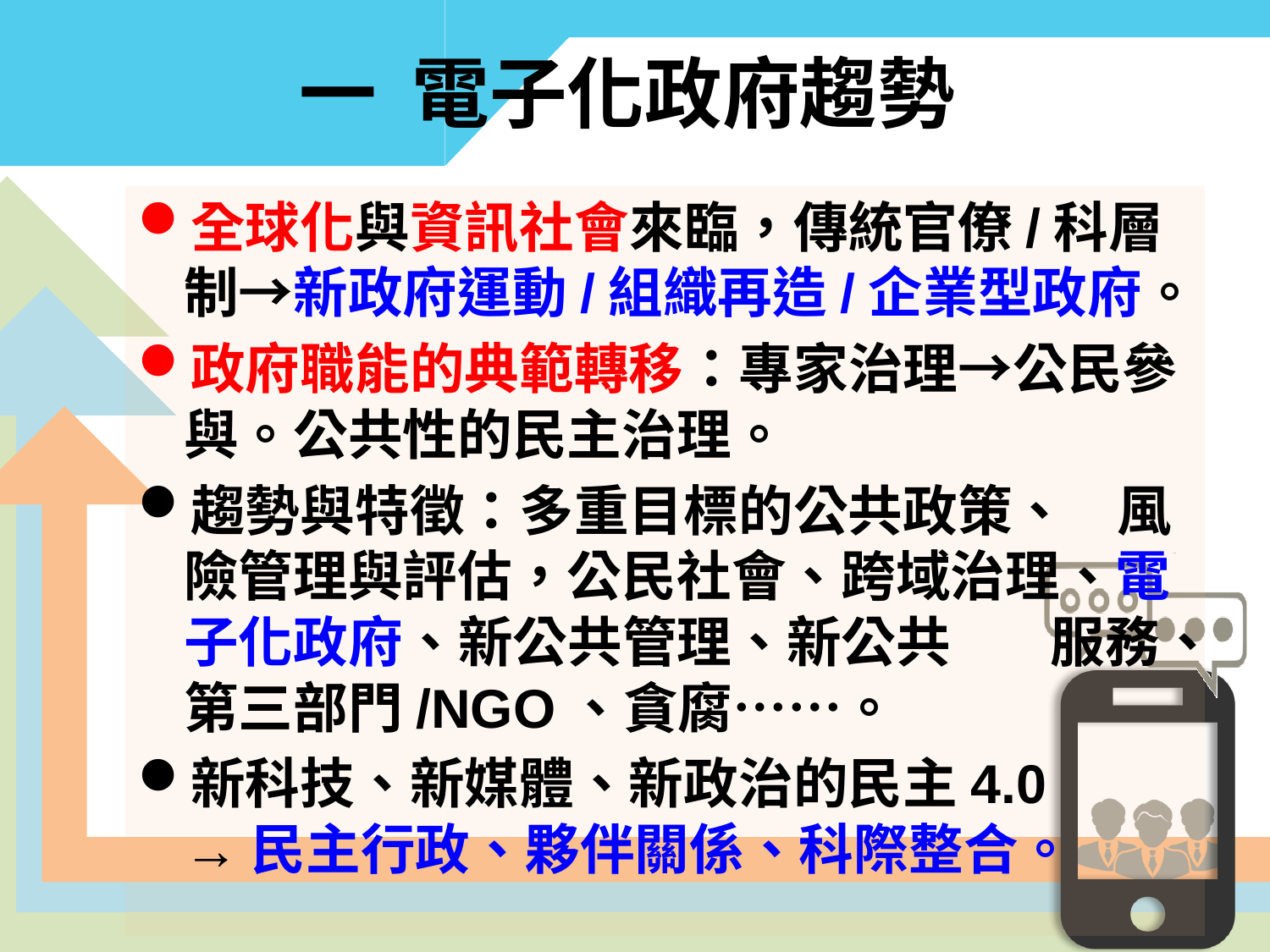

# 一  電子化政府趨勢
全球化與資訊社會來臨，傳統官僚/科層制→新政府運動/組織再造/企業型政府。
政府職能的典範轉移：專家治理→公民參與。公共性的民主治理。
趨勢與特徵：多重目標的公共政策、    風險管理與評估，公民社會、跨域治理、電子化政府、新公共管理、新公共        服務、第三部門/NGO、貪腐……。
新科技、新媒體、新政治的民主4.0         →民主行政、夥伴關係、科際整合。